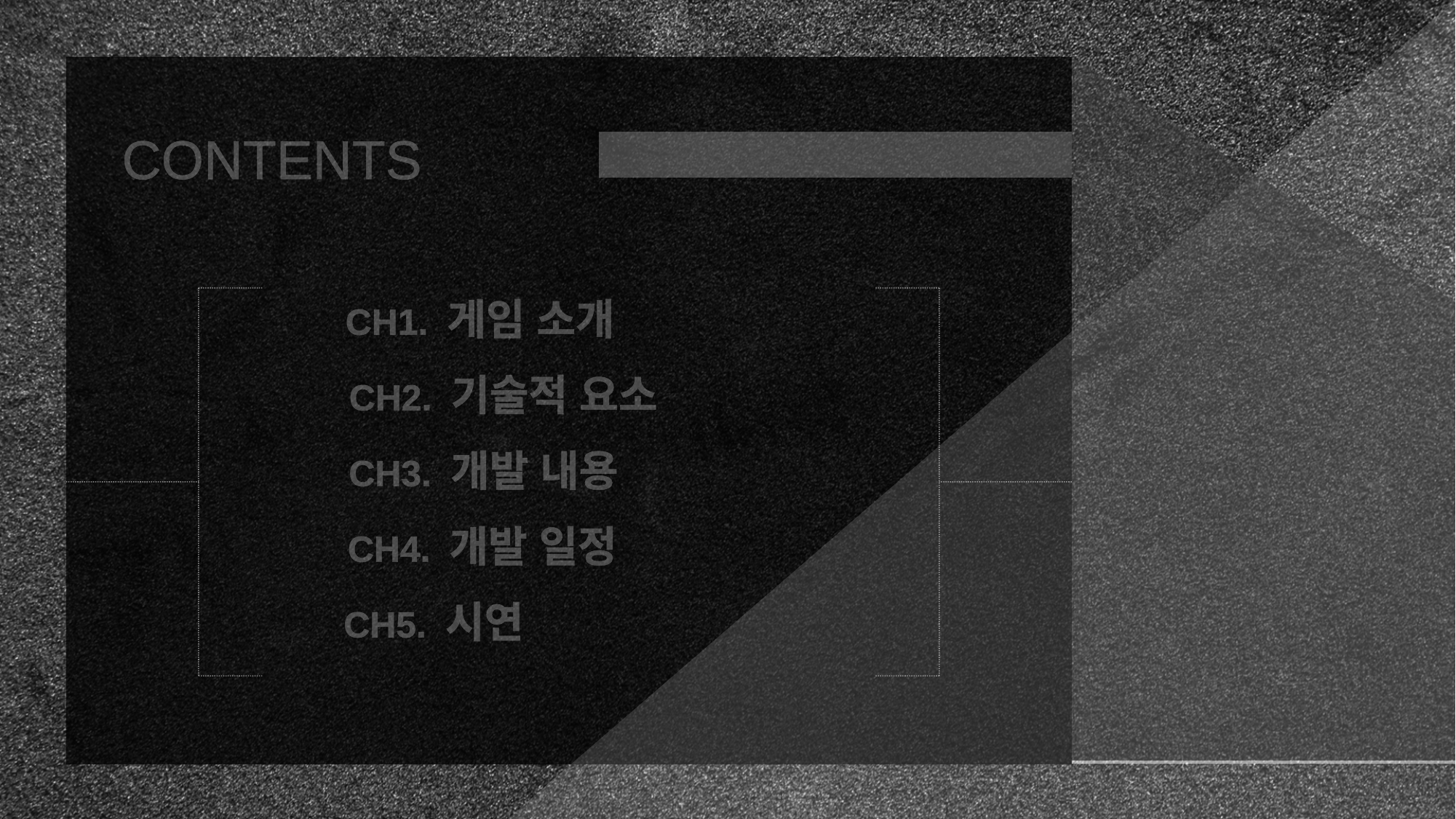

CONTENTS
CH1. 게임 소개
CH2. 기술적 요소
CH3. 개발 내용
CH4. 개발 일정
CH5. 시연